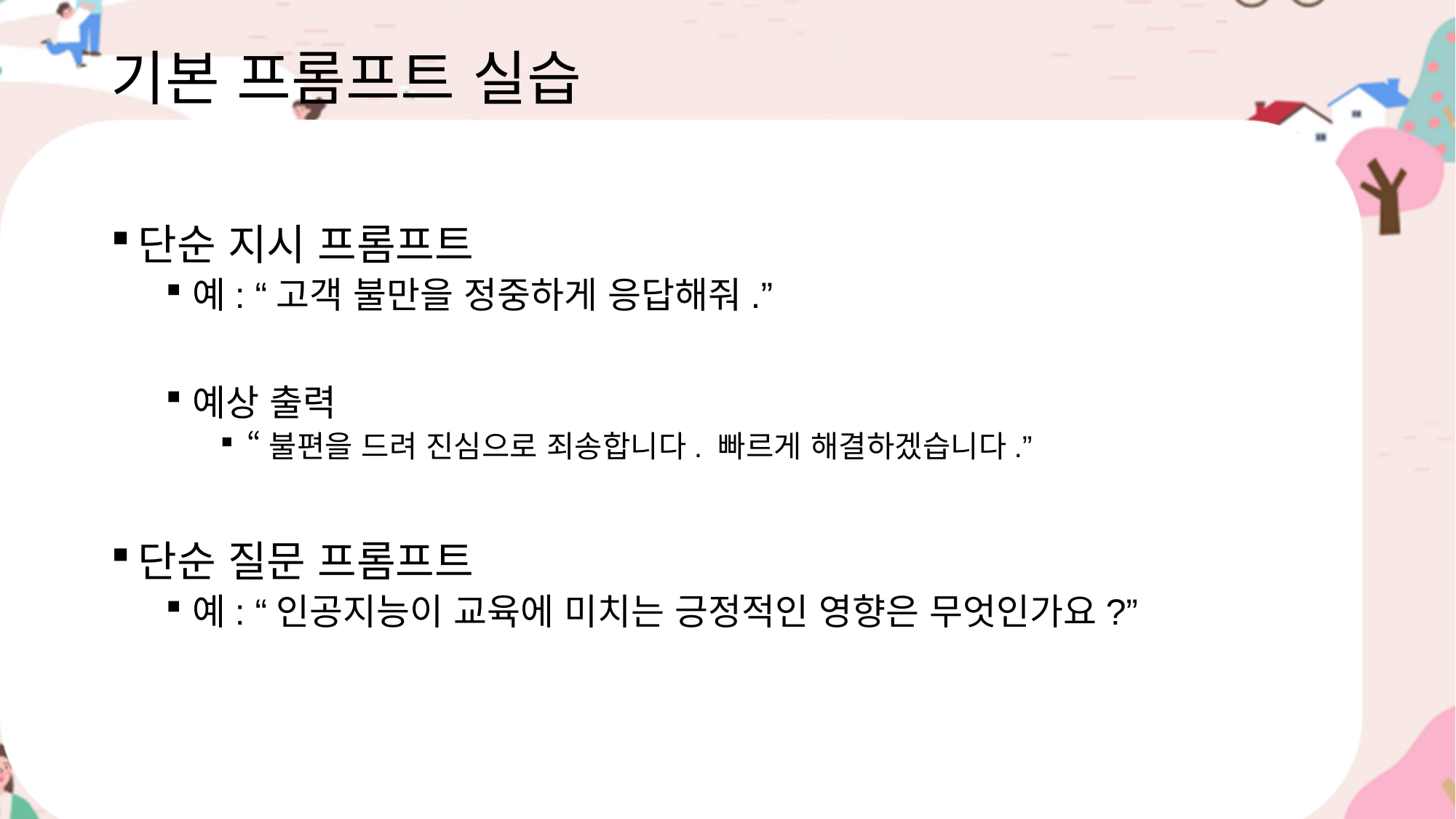

# 기본 프롬프트 실습
단순 지시 프롬프트
예: “고객 불만을 정중하게 응답해줘.”

예상 출력
“불편을 드려 진심으로 죄송합니다. 빠르게 해결하겠습니다.”

단순 질문 프롬프트
예: “인공지능이 교육에 미치는 긍정적인 영향은 무엇인가요?”